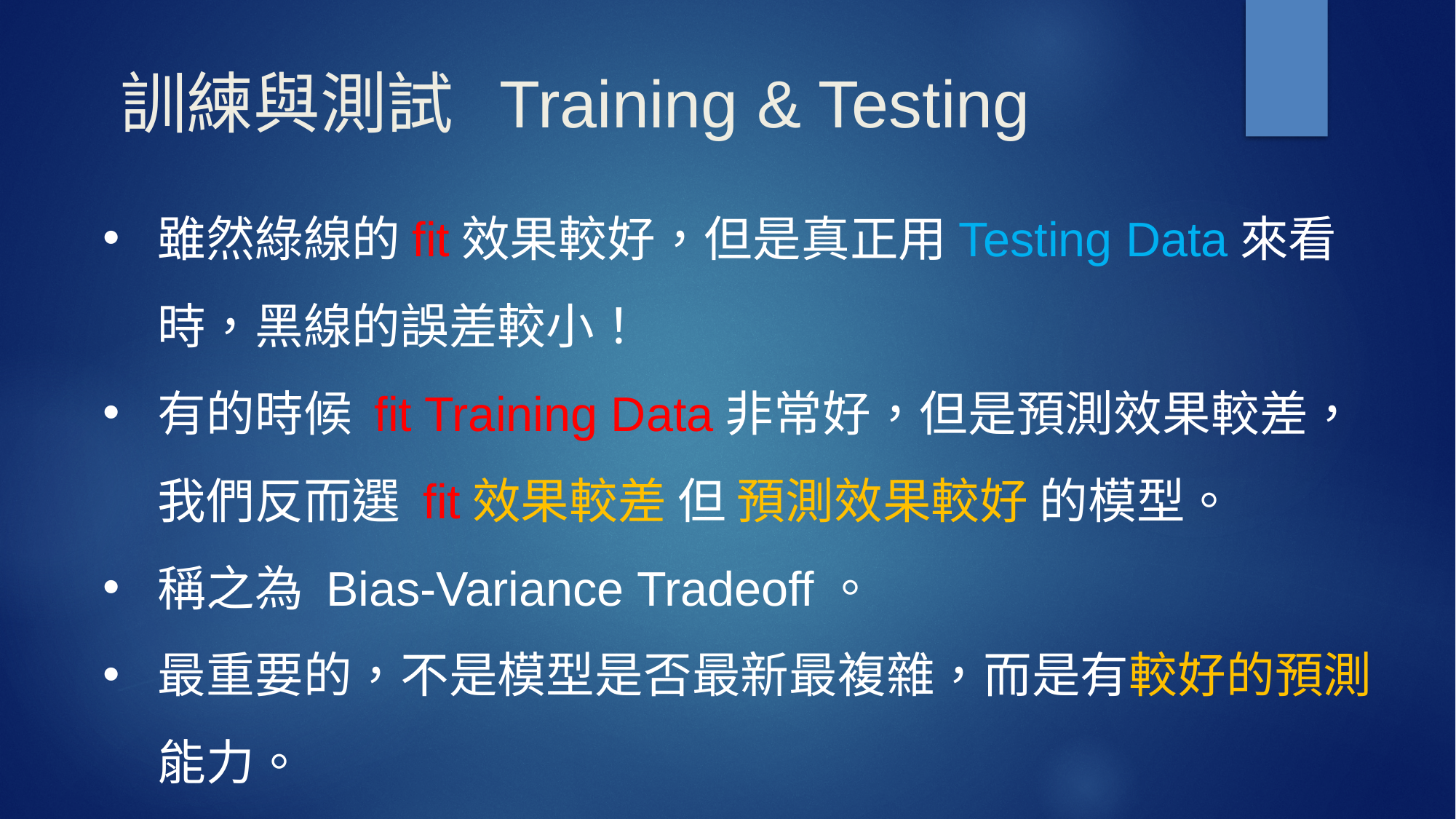

# 訓練與測試  Training & Testing
雖然綠線的fit效果較好，但是真正用Testing Data來看時，黑線的誤差較小！
有的時候 fit Training Data非常好，但是預測效果較差，我們反而選 fit效果較差 但 預測效果較好 的模型。
稱之為 Bias-Variance Tradeoff。
最重要的，不是模型是否最新最複雜，而是有較好的預測能力。